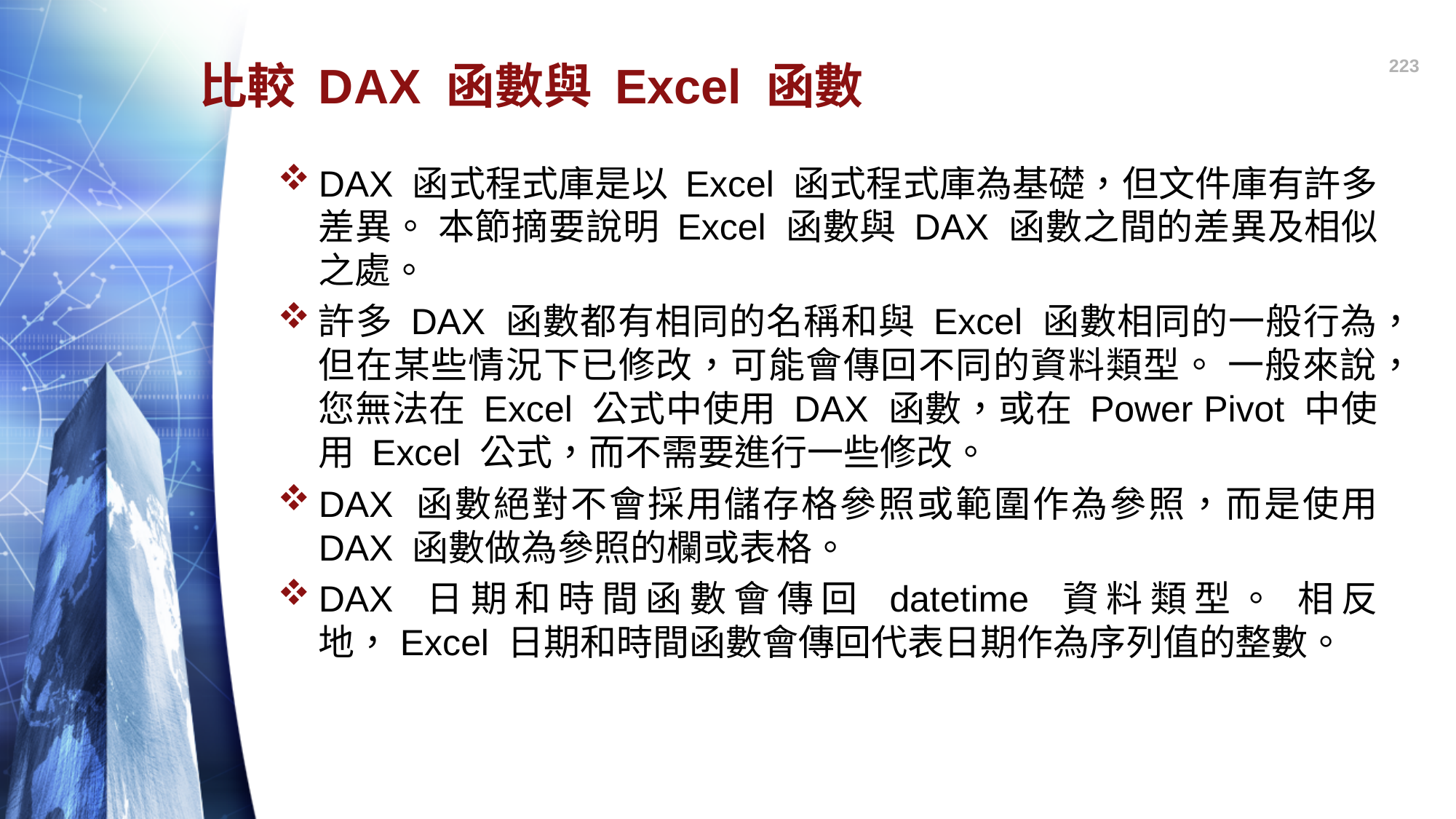

223
# 比較 DAX 函數與 Excel 函數
DAX 函式程式庫是以 Excel 函式程式庫為基礎，但文件庫有許多差異。 本節摘要說明 Excel 函數與 DAX 函數之間的差異及相似之處。
許多 DAX 函數都有相同的名稱和與 Excel 函數相同的一般行為，但在某些情況下已修改，可能會傳回不同的資料類型。 一般來說，您無法在 Excel 公式中使用 DAX 函數，或在 Power Pivot 中使用 Excel 公式，而不需要進行一些修改。
DAX 函數絕對不會採用儲存格參照或範圍作為參照，而是使用 DAX 函數做為參照的欄或表格。
DAX 日期和時間函數會傳回 datetime 資料類型。 相反地，Excel 日期和時間函數會傳回代表日期作為序列值的整數。